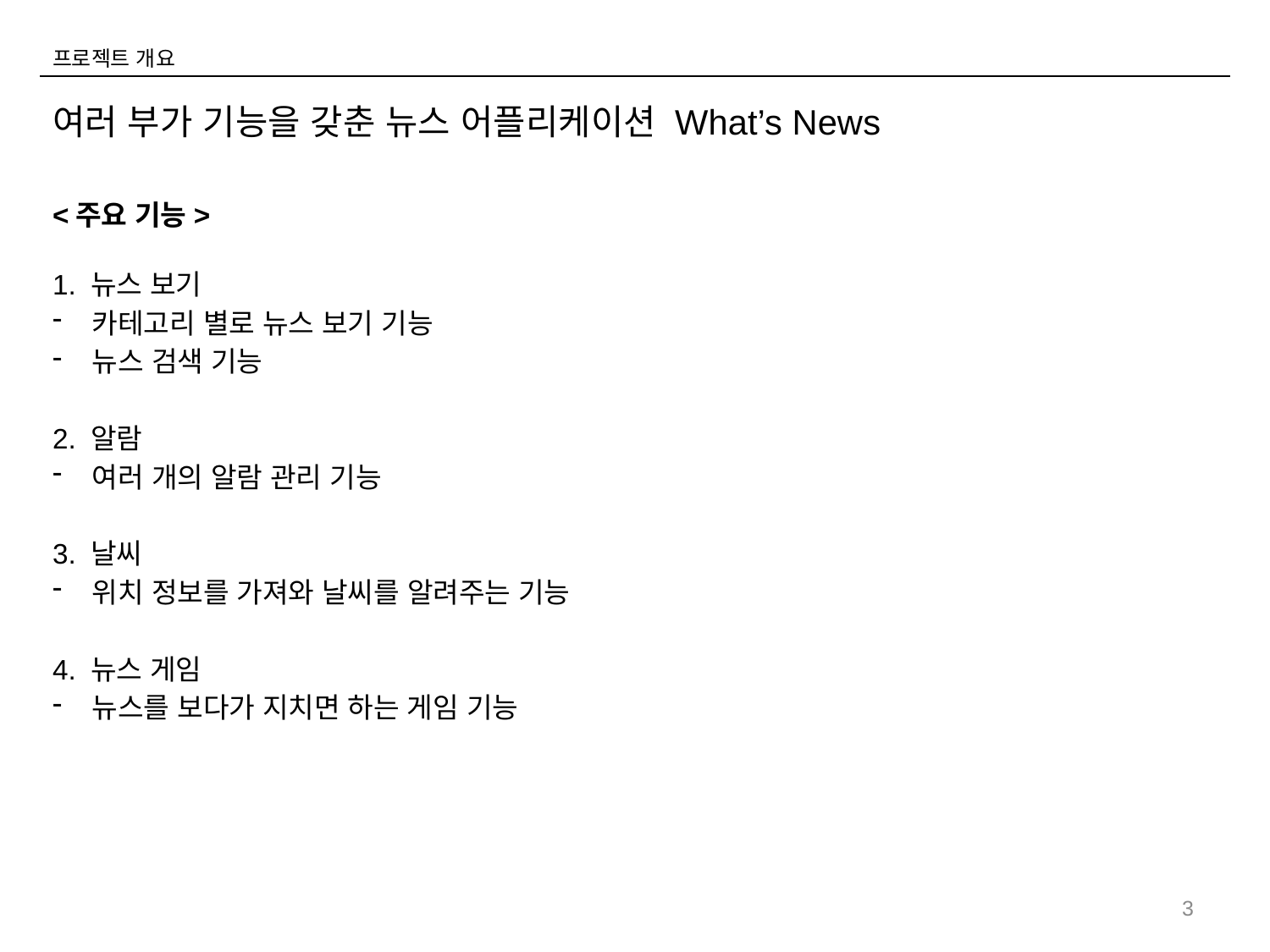

프로젝트 개요
여러 부가 기능을 갖춘 뉴스 어플리케이션 What’s News
<주요 기능>
1. 뉴스 보기
카테고리 별로 뉴스 보기 기능
뉴스 검색 기능

2. 알람
여러 개의 알람 관리 기능

3. 날씨
위치 정보를 가져와 날씨를 알려주는 기능

4. 뉴스 게임
뉴스를 보다가 지치면 하는 게임 기능
3